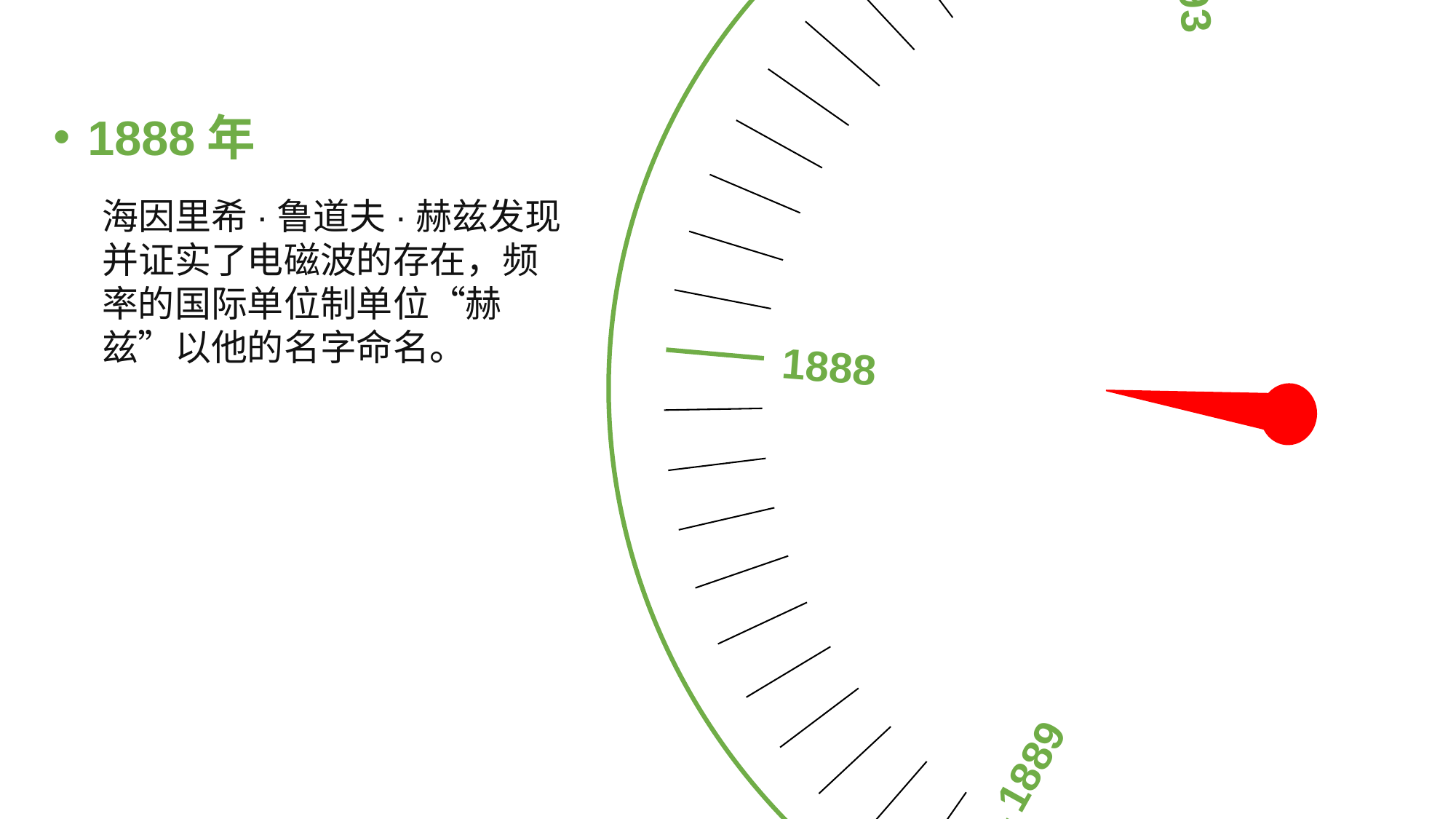

1890
1889
1892
1888
1893
1888年
海因里希·鲁道夫·赫兹发现并证实了电磁波的存在，频率的国际单位制单位“赫兹”以他的名字命名。